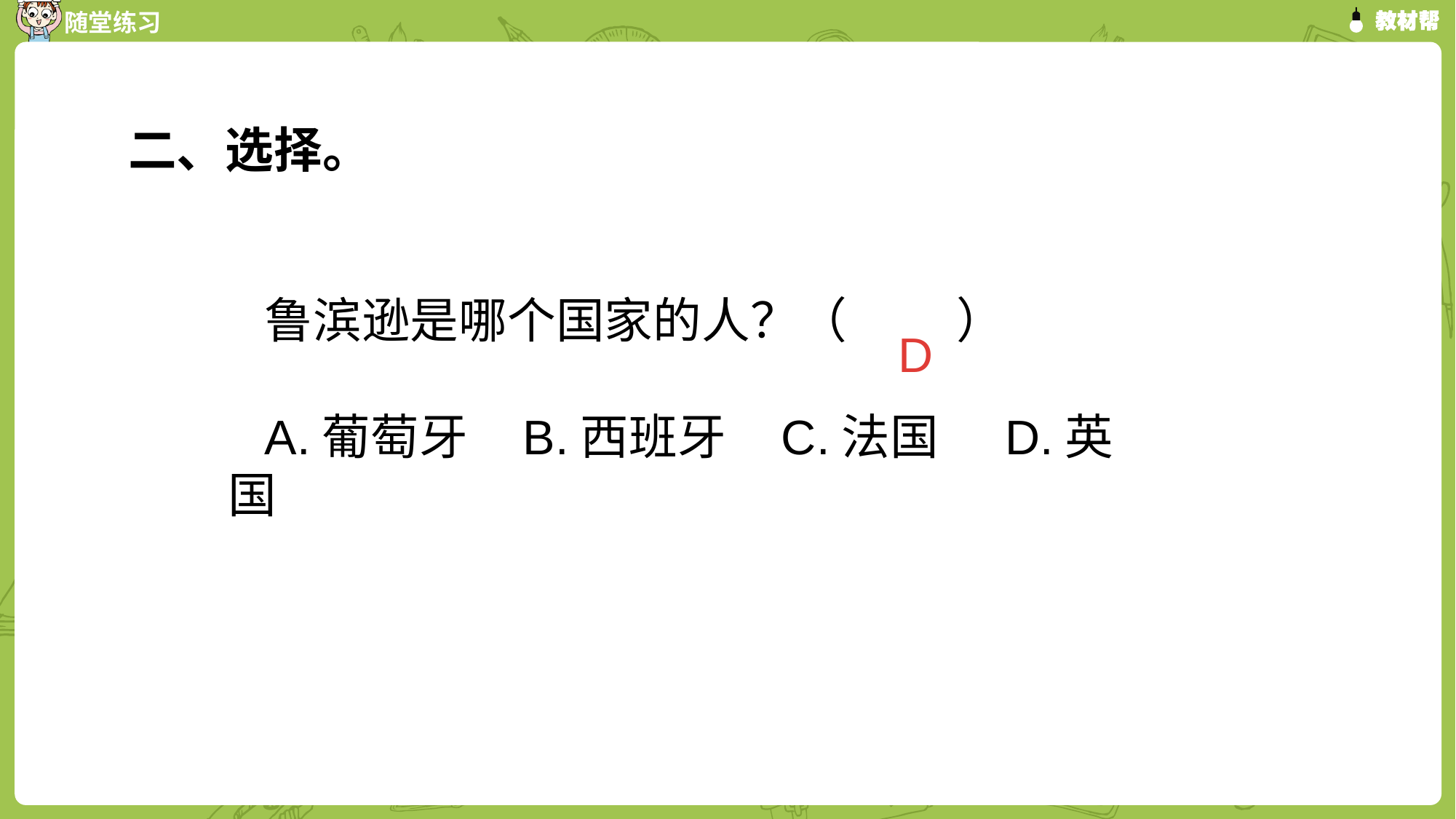

二、选择。
鲁滨逊是哪个国家的人？（          ）

A.葡萄牙    B.西班牙    C.法国     D.英国
D